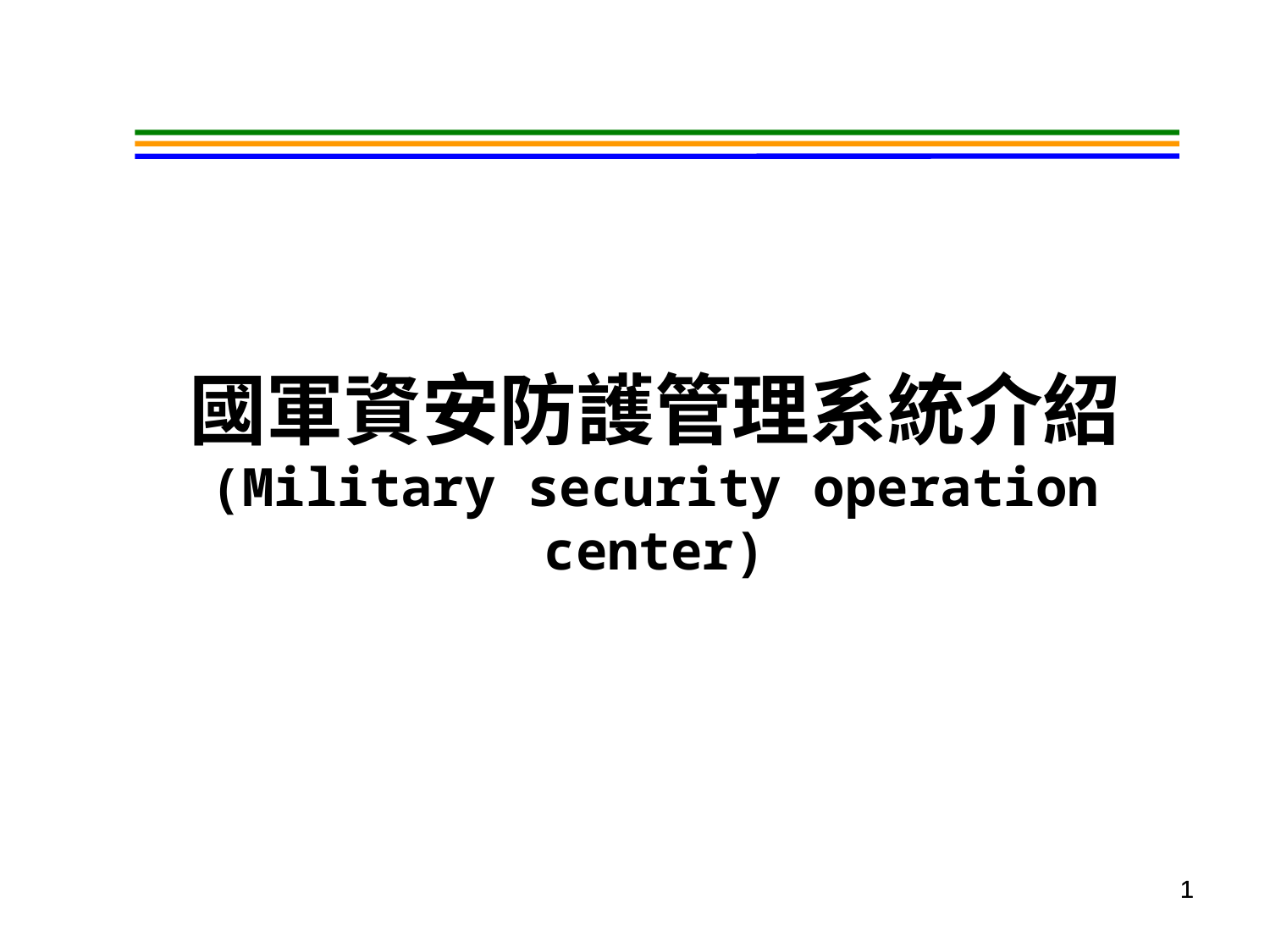

國軍資安防護管理系統介紹
(Military security operation center)
1
1